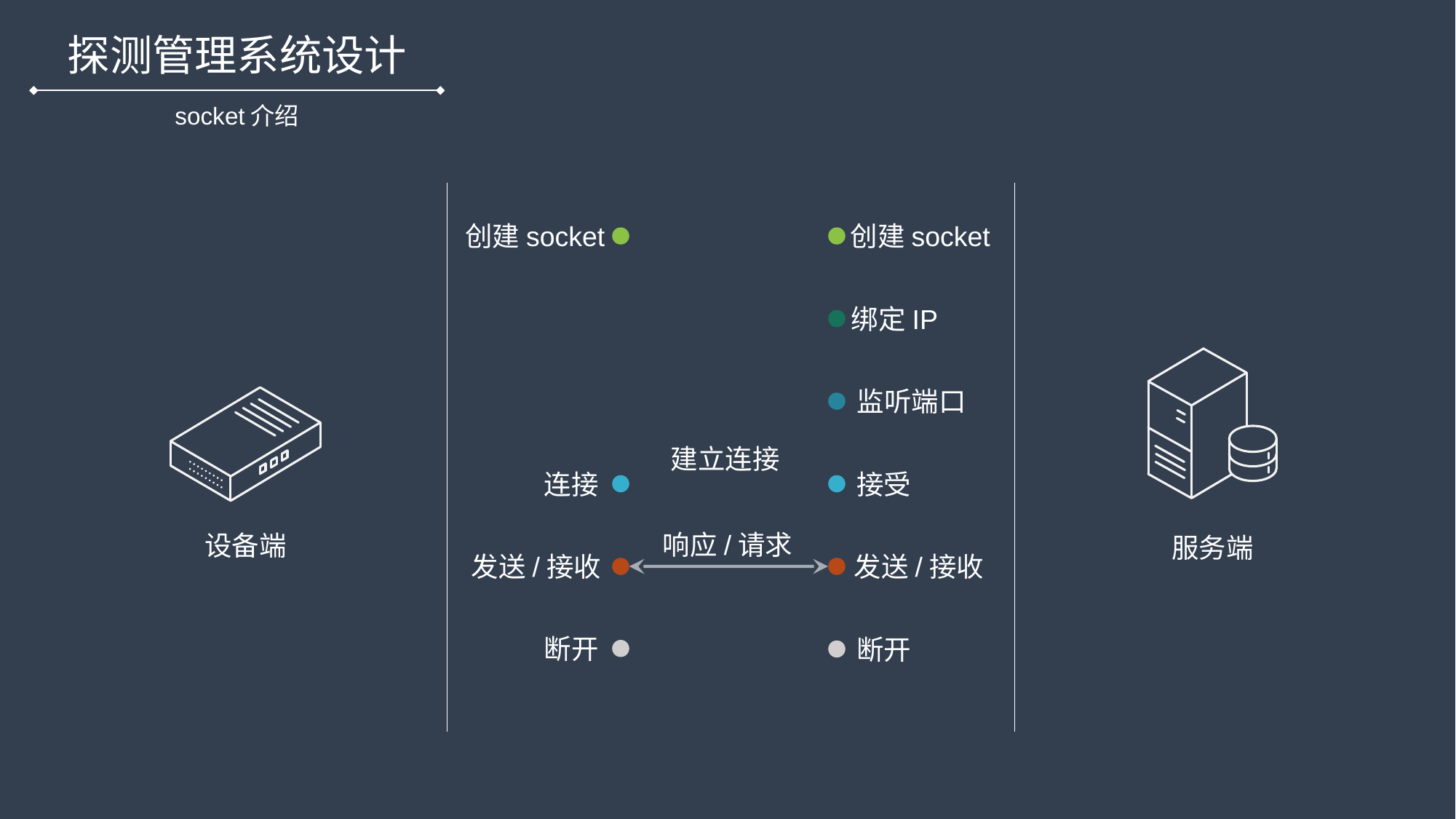

探测管理系统设计
socket介绍
创建socket
创建socket

绑定IP

服务端
监听端口
设备端

建立连接
连接
接受

响应/请求
发送/接收
发送/接收

断开
断开